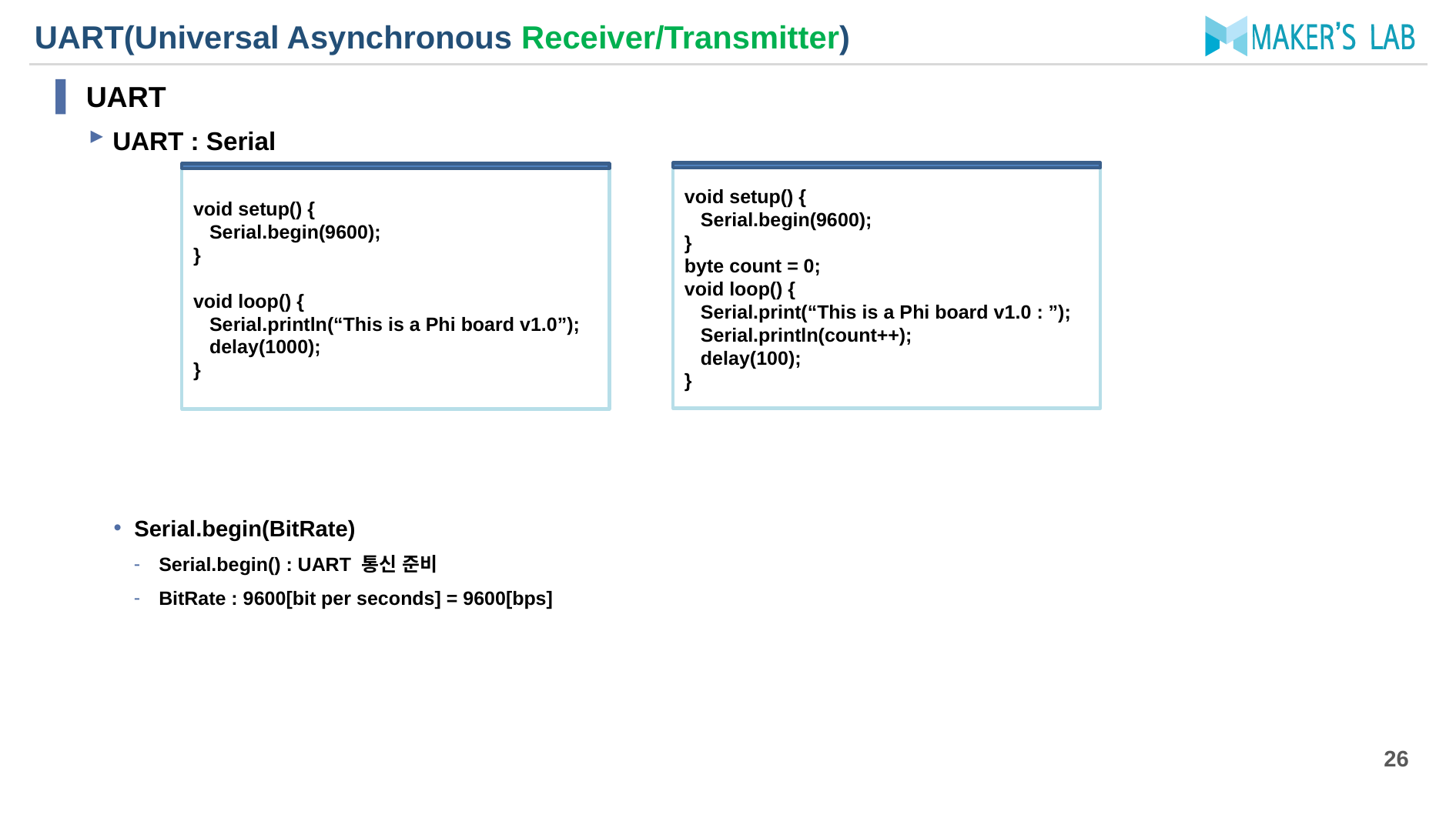

# UART(Universal Asynchronous Receiver/Transmitter)
UART
UART : Serial

Serial.begin(BitRate)
Serial.begin() : UART 통신 준비
BitRate : 9600[bit per seconds] = 9600[bps]

void setup() {
   Serial.begin(9600);
}
byte count = 0;
void loop() {
   Serial.print(“This is a Phi board v1.0 : ”);
   Serial.println(count++);
   delay(100);
}
void setup() {
   Serial.begin(9600);
}

void loop() {
   Serial.println(“This is a Phi board v1.0”);
   delay(1000);
}
26